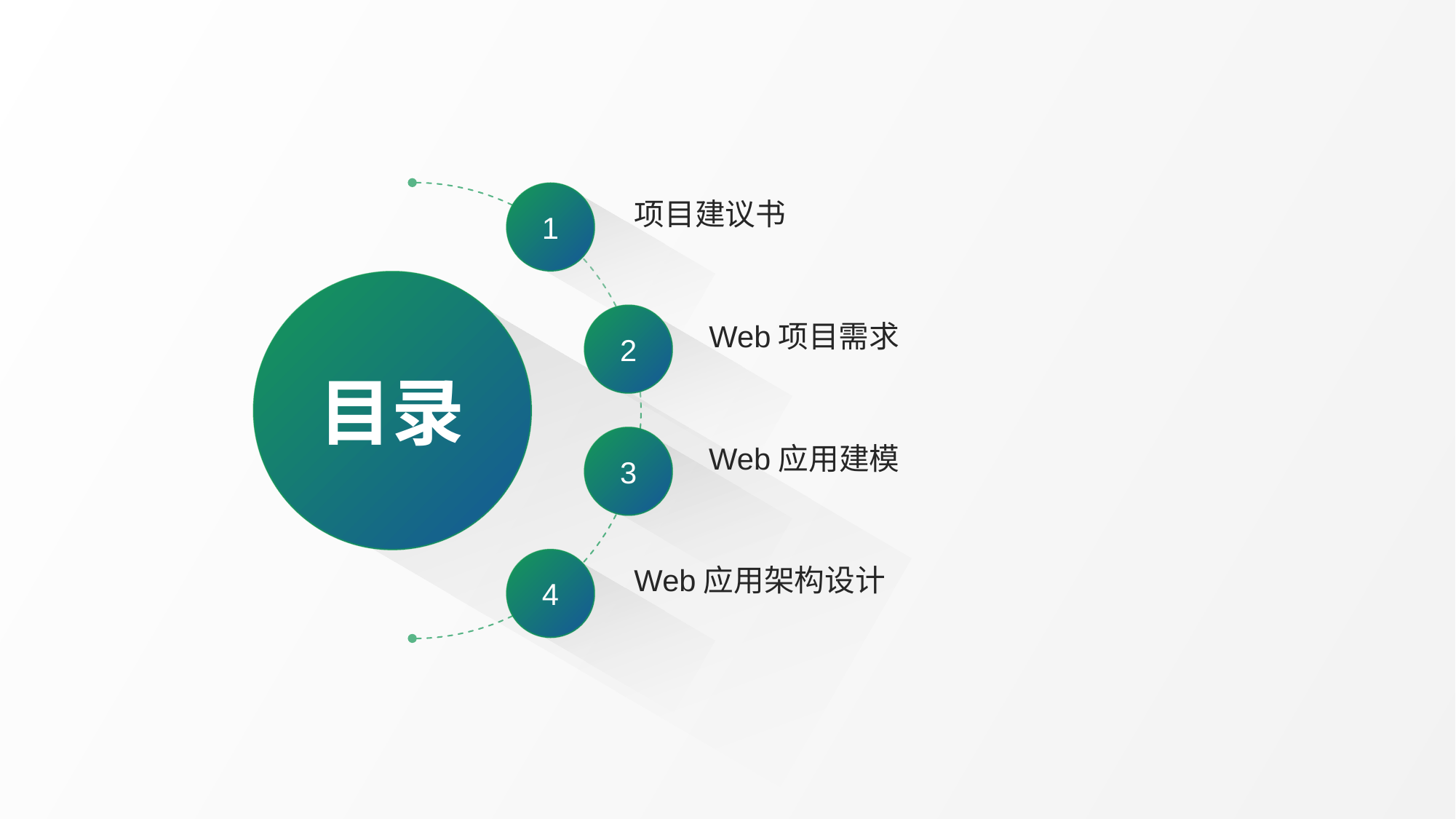

1

项目建议书

目录
2

Web项目需求
3

Web应用建模
4

Web应用架构设计